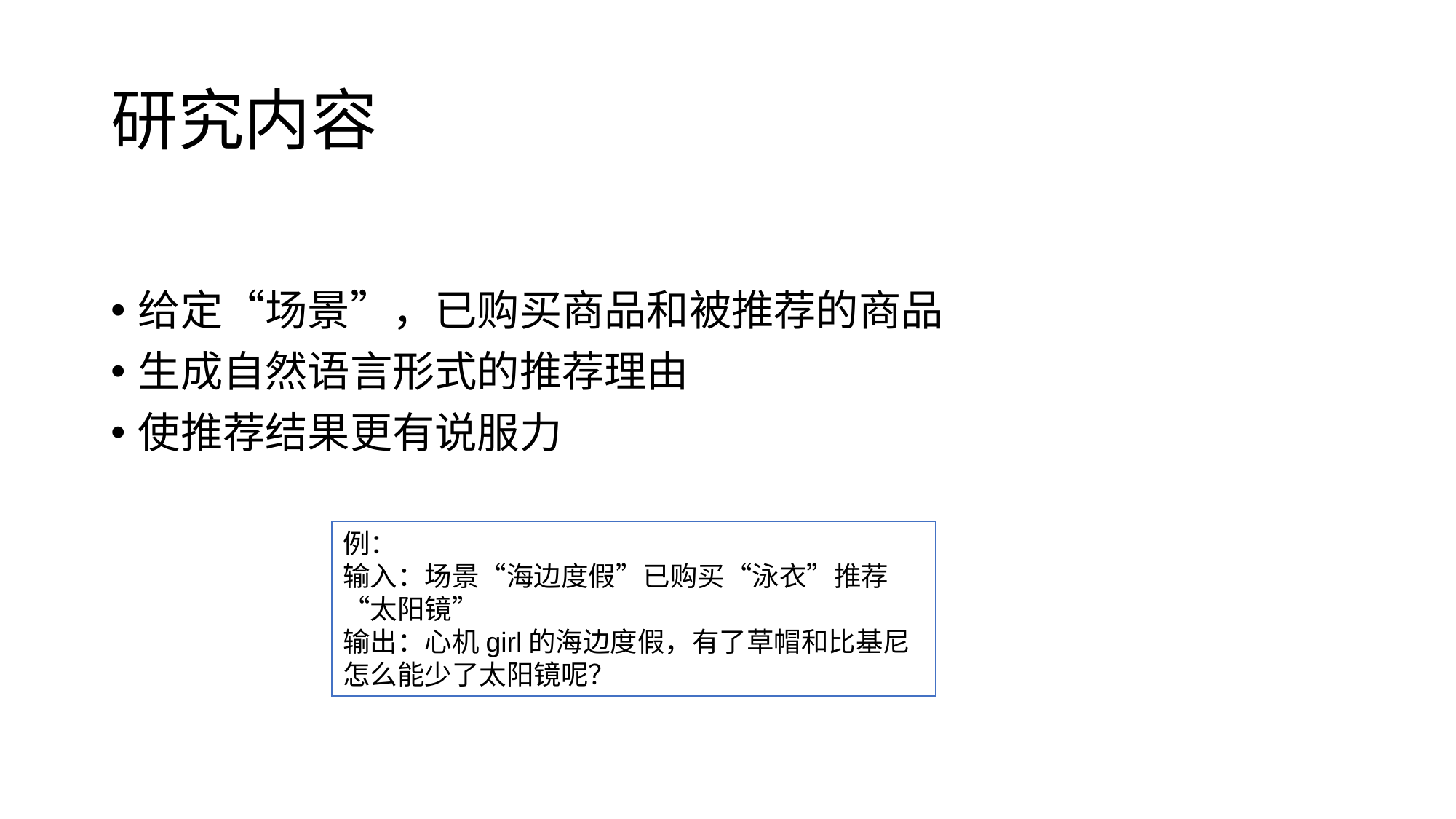

# 研究内容

给定“场景”，已购买商品和被推荐的商品
生成自然语言形式的推荐理由
使推荐结果更有说服力
例：
输入：场景“海边度假”已购买“泳衣”推荐“太阳镜”
输出：心机girl的海边度假，有了草帽和比基尼怎么能少了太阳镜呢？